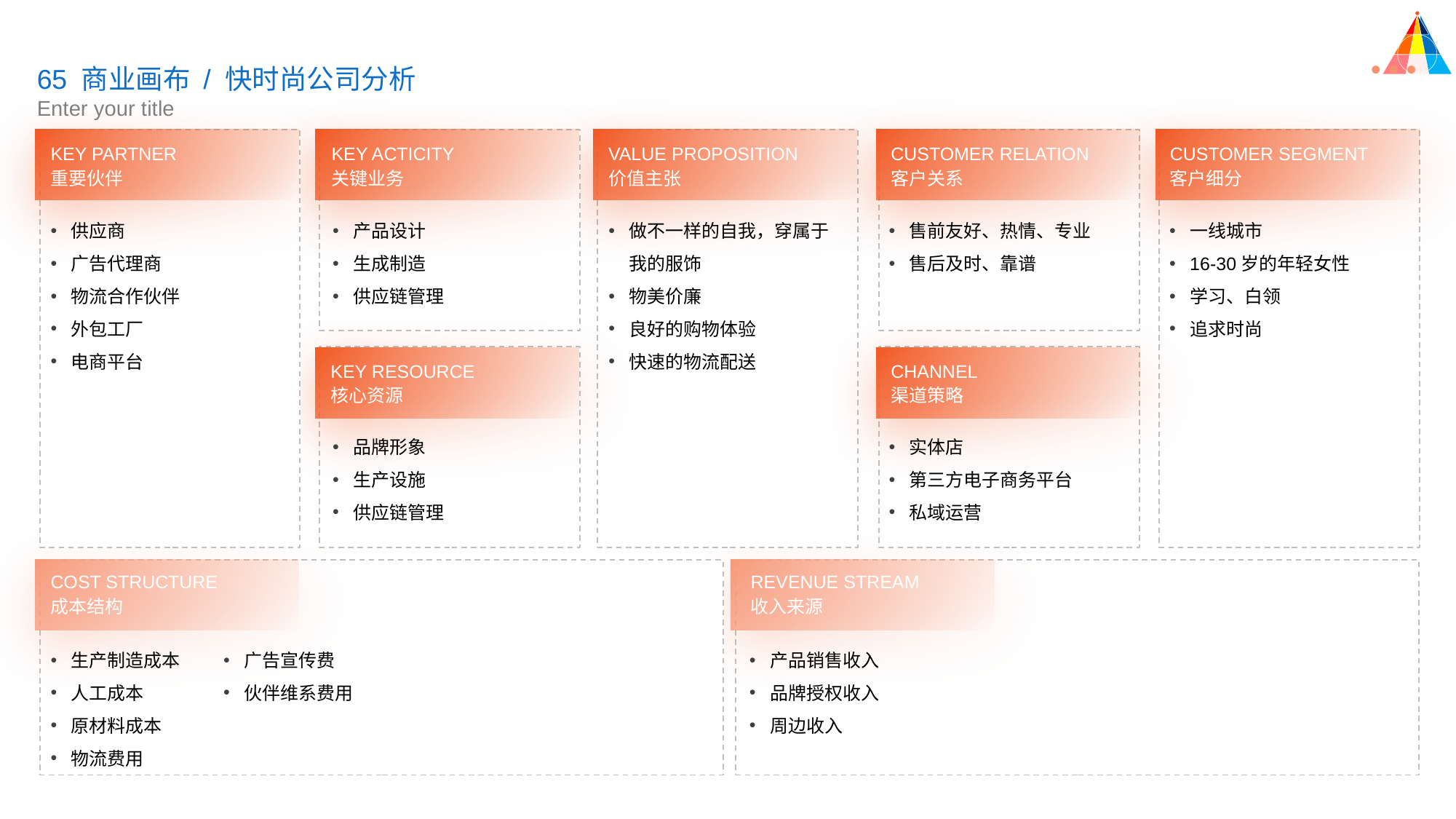

65 商业画布 / 快时尚公司分析

Enter your title

KEY PARTNER
KEY ACTICITY
VALUE PROPOSITION
CUSTOMER RELATION
CUSTOMER SEGMENT
重要伙伴
关键业务
价值主张
客户关系
客户细分
供应商
广告代理商
物流合作伙伴
外包工厂
电商平台
产品设计
生成制造
供应链管理
做不一样的自我，穿属于我的服饰
物美价廉
良好的购物体验
快速的物流配送
售前友好、热情、专业
售后及时、靠谱
一线城市
16-30岁的年轻女性
学习、白领
追求时尚

KEY RESOURCE
CHANNEL
核心资源
渠道策略
品牌形象
生产设施
供应链管理
实体店
第三方电子商务平台
私域运营

COST STRUCTURE
REVENUE STREAM
成本结构
收入来源
生产制造成本
人工成本
原材料成本
物流费用
广告宣传费
伙伴维系费用
产品销售收入
品牌授权收入
周边收入